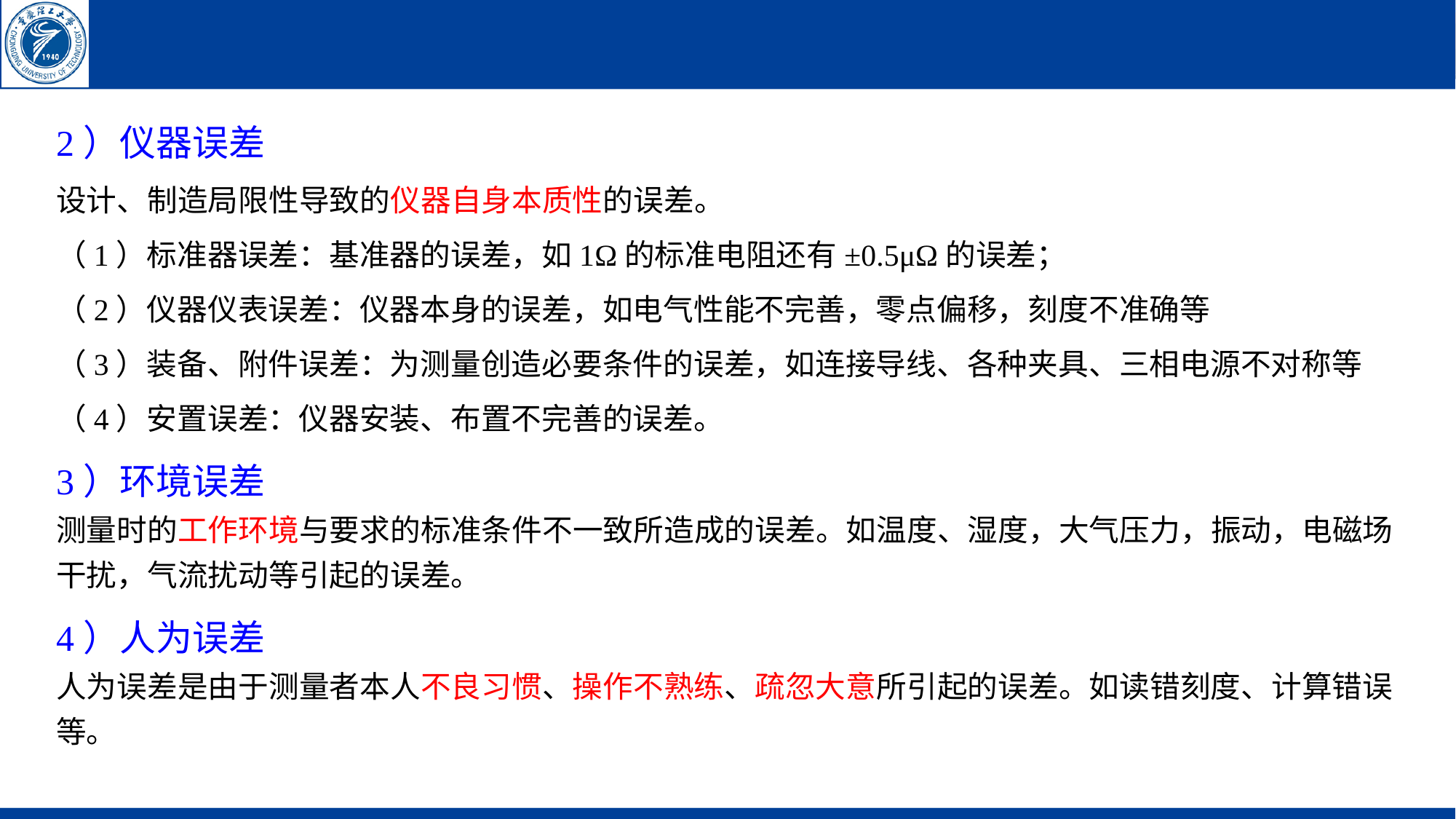

2）仪器误差
设计、制造局限性导致的仪器自身本质性的误差。
（1）标准器误差：基准器的误差，如1Ω的标准电阻还有±0.5μΩ的误差；
（2）仪器仪表误差：仪器本身的误差，如电气性能不完善，零点偏移，刻度不准确等
（3）装备、附件误差：为测量创造必要条件的误差，如连接导线、各种夹具、三相电源不对称等
（4）安置误差：仪器安装、布置不完善的误差。
3）环境误差
测量时的工作环境与要求的标准条件不一致所造成的误差。如温度、湿度，大气压力，振动，电磁场干扰，气流扰动等引起的误差。
4）人为误差
人为误差是由于测量者本人不良习惯、操作不熟练、疏忽大意所引起的误差。如读错刻度、计算错误等。
9:54 AM
7